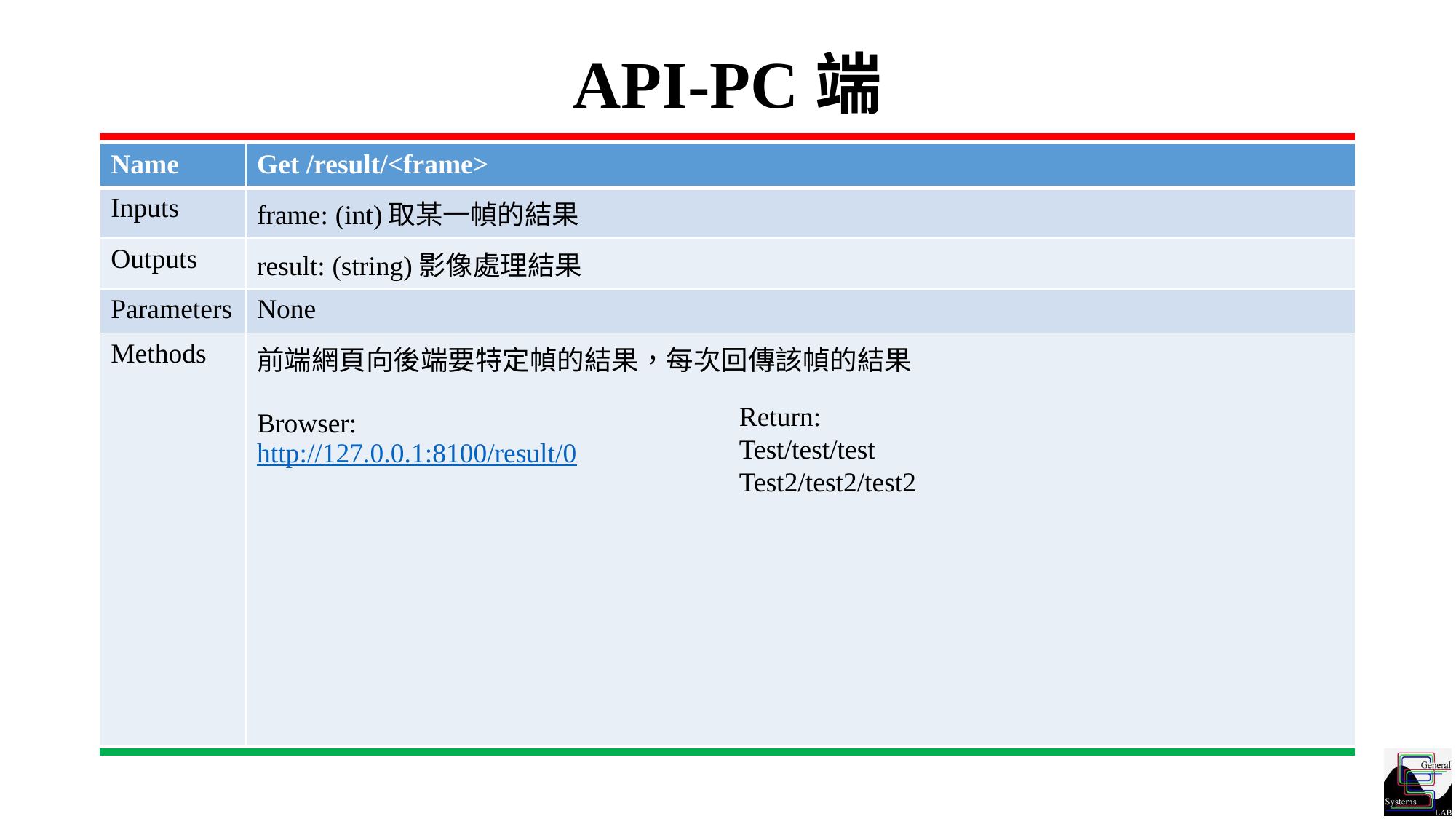

# API-PC端
| Name | Get /result/<frame> |
| --- | --- |
| Inputs | frame: (int)取某一幀的結果 |
| Outputs | result: (string)影像處理結果 |
| Parameters | None |
| Methods | 前端網頁向後端要特定幀的結果，每次回傳該幀的結果 Browser: http://127.0.0.1:8100/result/0 |
Return:
Test/test/test
Test2/test2/test2